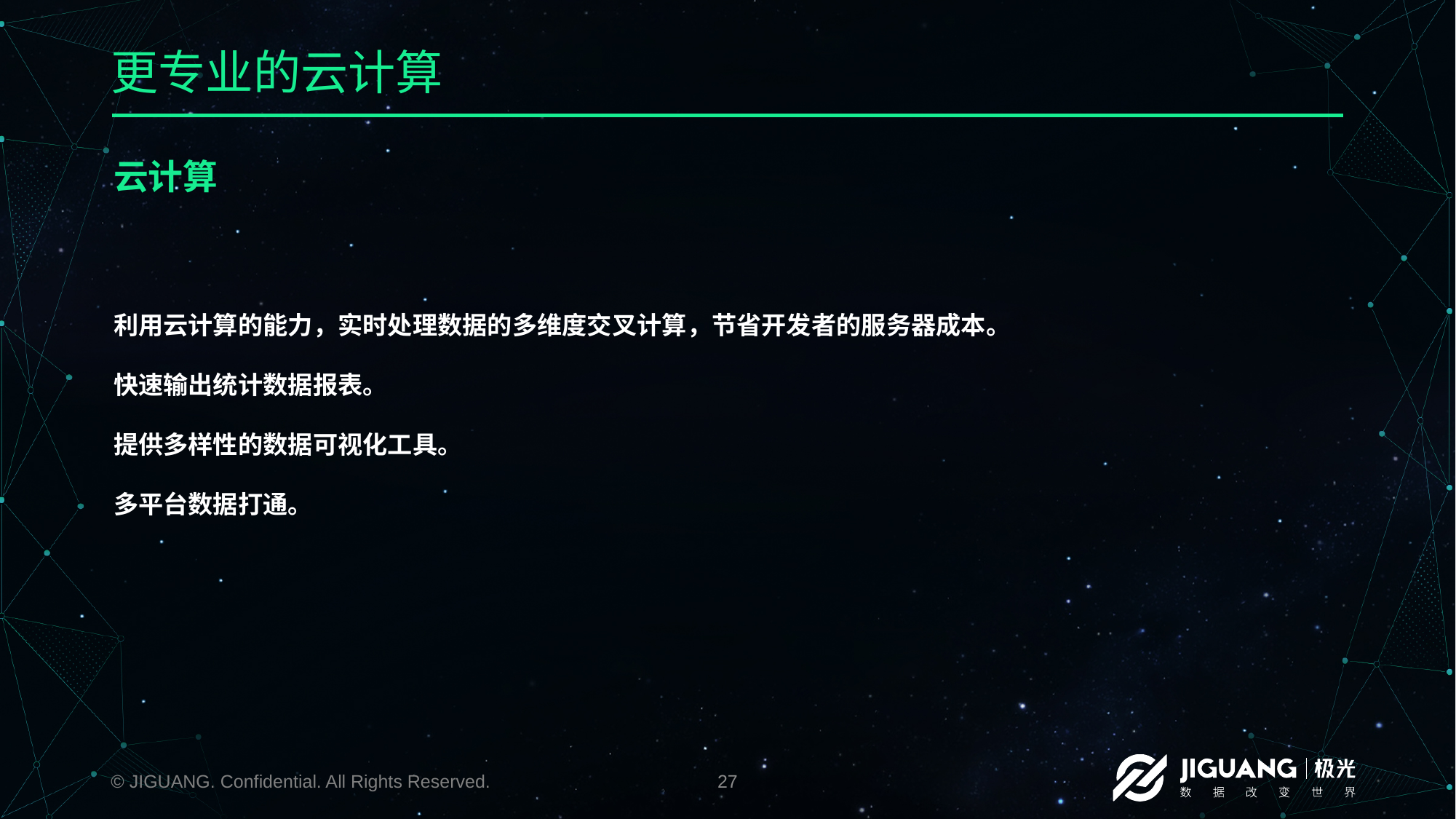

# 更专业的云计算
云计算

利用云计算的能力，实时处理数据的多维度交叉计算，节省开发者的服务器成本。
快速输出统计数据报表。
提供多样性的数据可视化工具。
多平台数据打通。

© JIGUANG. Confidential. All Rights Reserved.
27